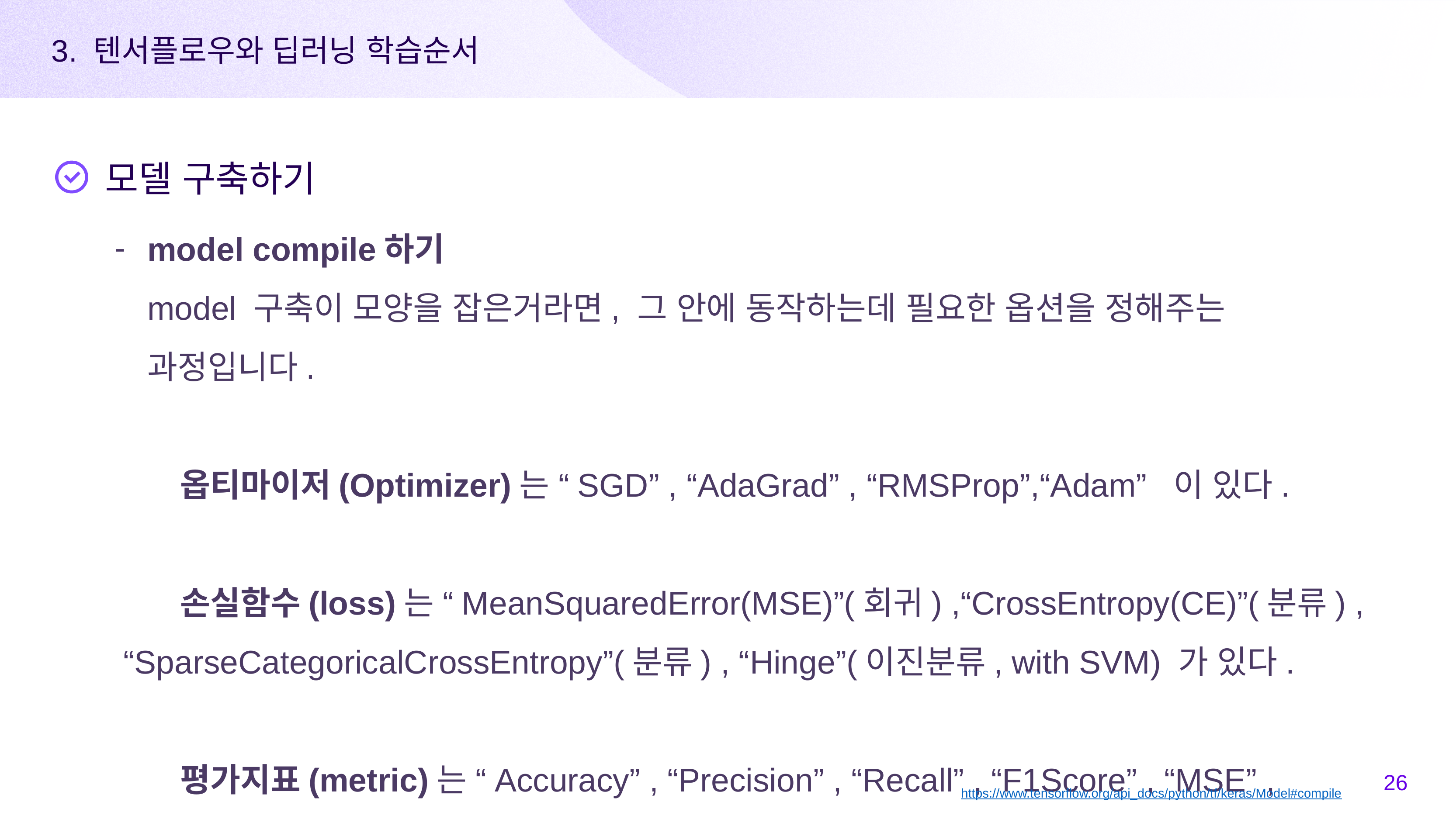

3. 텐서플로우와 딥러닝 학습순서
모델 구축하기
model compile하기
model 구축이 모양을 잡은거라면, 그 안에 동작하는데 필요한 옵션을 정해주는 과정입니다.

	옵티마이저(Optimizer)는 “SGD” , “AdaGrad” , “RMSProp”,“Adam”  이 있다.

	손실함수(loss)는 “MeanSquaredError(MSE)”(회귀) ,“CrossEntropy(CE)”(분류) ,  “SparseCategoricalCrossEntropy”(분류) , “Hinge”(이진분류, with SVM) 가 있다.

	평가지표(metric)는 “Accuracy” , “Precision” , “Recall” , “F1Score” , “MSE” , “RMSE”, “MAE” 등이 있다.
26
https://www.tensorflow.org/api_docs/python/tf/keras/Model#compile